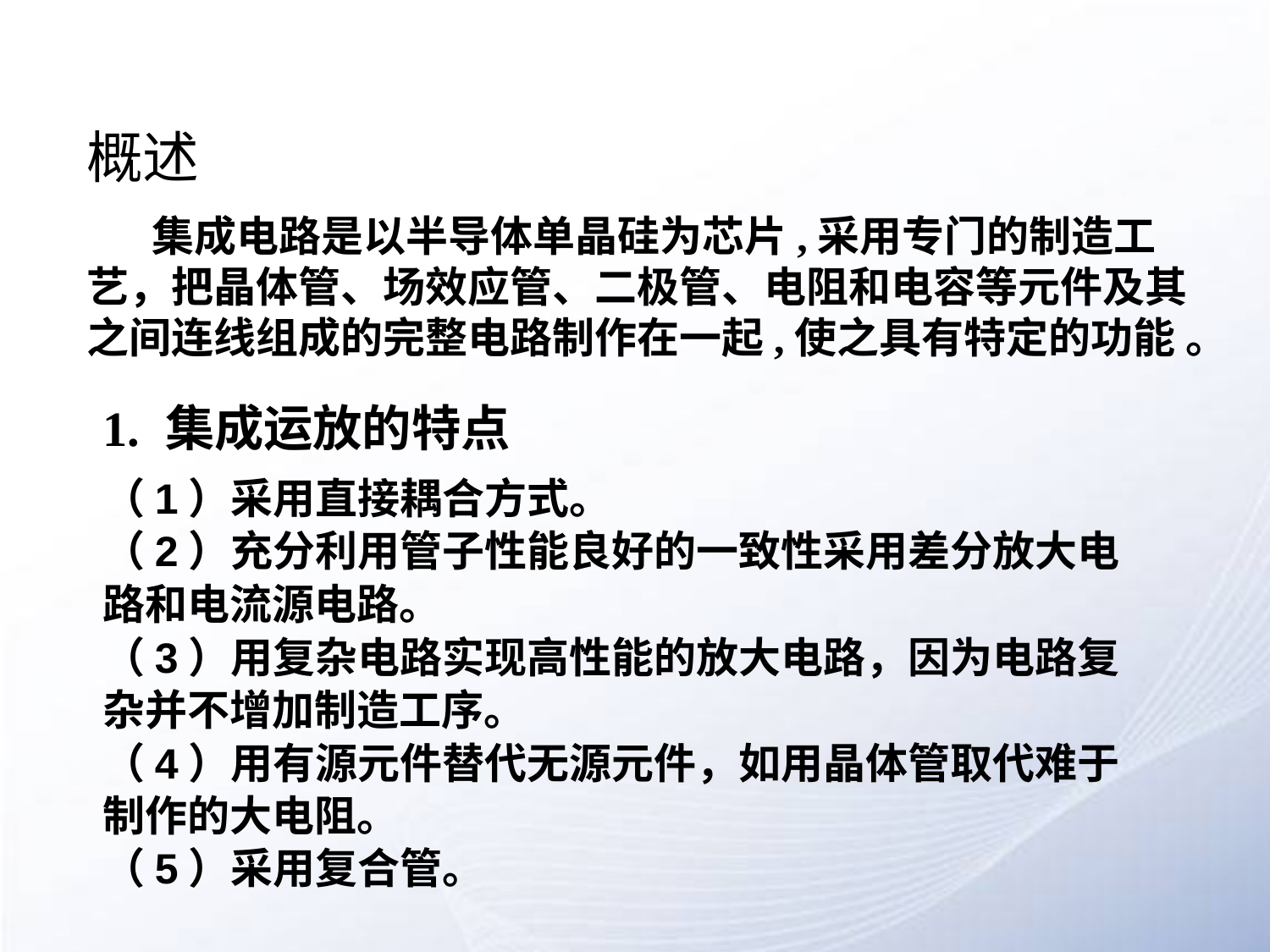

# 概述
        集成电路是以半导体单晶硅为芯片,采用专门的制造工艺，把晶体管、场效应管、二极管、电阻和电容等元件及其之间连线组成的完整电路制作在一起,使之具有特定的功能 。

1. 集成运放的特点
（1）采用直接耦合方式。
（2）充分利用管子性能良好的一致性采用差分放大电路和电流源电路。
（3）用复杂电路实现高性能的放大电路，因为电路复杂并不增加制造工序。
（4）用有源元件替代无源元件，如用晶体管取代难于制作的大电阻。
（5）采用复合管。